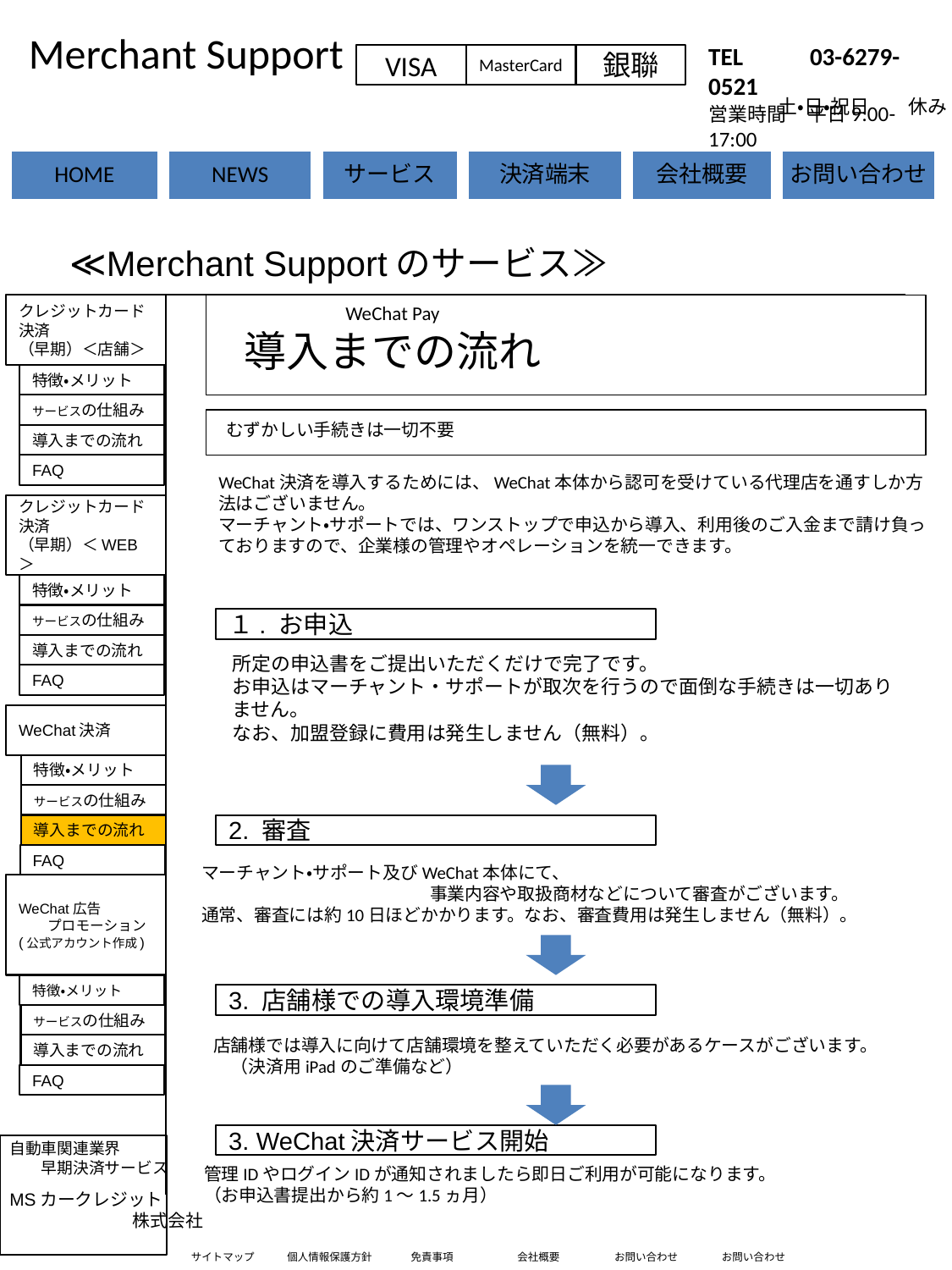

Merchant Support
サービス画面
TEL 　　03-6279-0521
営業時間　平日9:00-17:00

VISA
MasterCard
銀聯
土・日・祝日　　休み
HOME
NEWS
サービス
決済端末
会社概要
お問い合わせ
≪Merchant Supportのサービス≫
クレジットカード決済
（早期）＜店舗＞

WeChat Pay
導入までの流れ
特徴・メリット
サービスの仕組み

むずかしい手続きは一切不要
導入までの流れ
FAQ
WeChat決済を導入するためには、WeChat本体から認可を受けている代理店を通すしか方法はございません。
マーチャント・サポートでは、ワンストップで申込から導入、利用後のご入金まで請け負っておりますので、企業様の管理やオペレーションを統一できます。
クレジットカード決済
（早期）＜WEB＞
特徴・メリット
サービスの仕組み
１. お申込
導入までの流れ
所定の申込書をご提出いただくだけで完了です。
お申込はマーチャント・サポートが取次を行うので面倒な手続きは一切ありません。
なお、加盟登録に費用は発生しません（無料）。
FAQ
WeChat決済
特徴・メリット

サービスの仕組み
導入までの流れ
2. 審査
FAQ
マーチャント・サポート及びWeChat本体にて、
　　　　　　　　　　　　　事業内容や取扱商材などについて審査がございます。
通常、審査には約10日ほどかかります。なお、審査費用は発生しません（無料）。
WeChat広告
        プロモーション
(公式アカウント作成)

特徴・メリット
3. 店舗様での導入環境準備
サービスの仕組み
店舗様では導入に向けて店舗環境を整えていただく必要があるケースがございます。
　（決済用iPadのご準備など）
導入までの流れ
FAQ

3. WeChat決済サービス開始
自動車関連業界
　　早期決済サービス

MSカークレジット
　　　　　　　株式会社
管理IDやログインIDが通知されましたら即日ご利用が可能になります。
（お申込書提出から約1～1.5ヵ月）

サイトマップ
個人情報保護方針
免責事項
会社概要
お問い合わせ
お問い合わせ